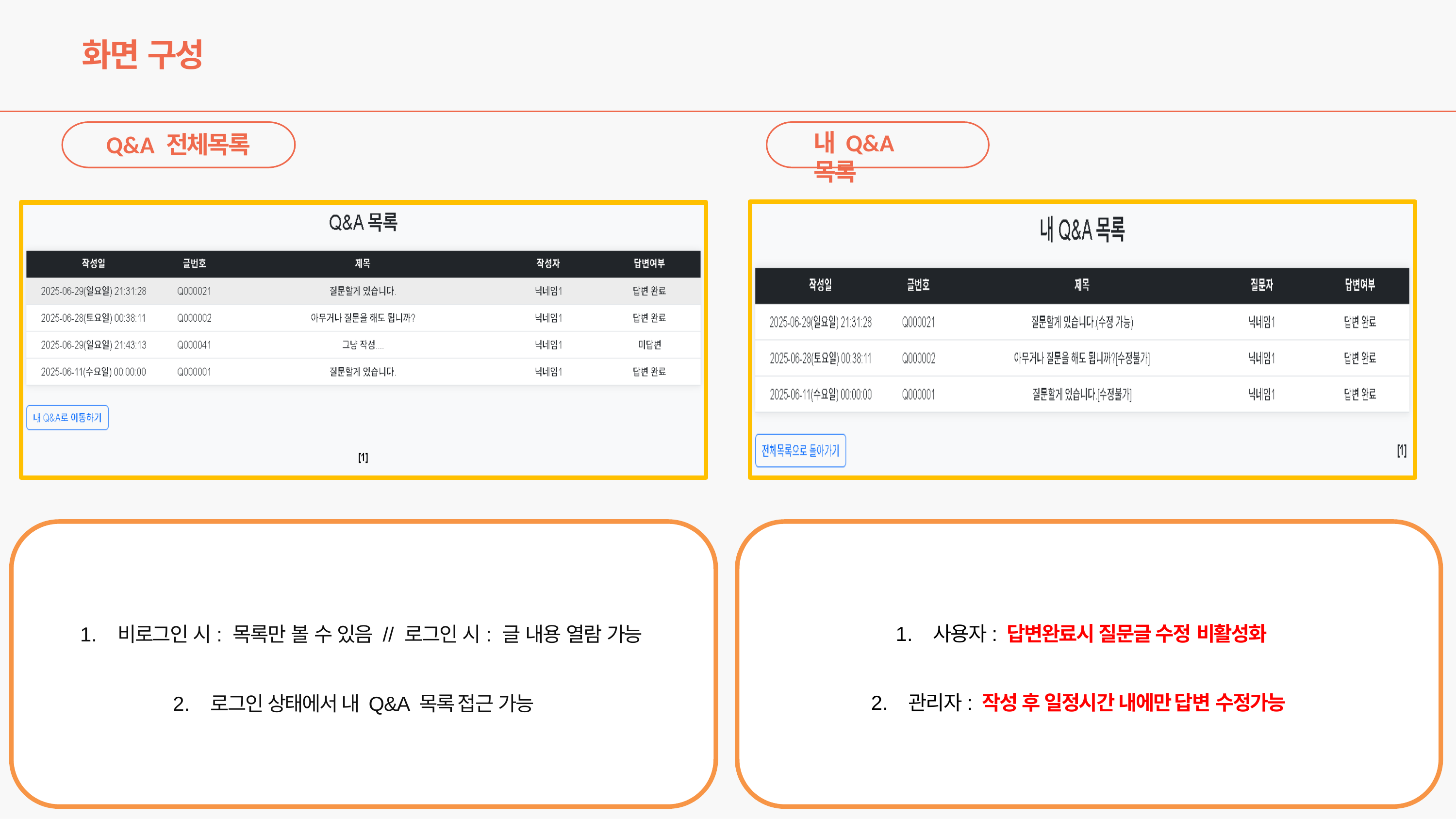

# 화면 구성

내 Q&A 목록
Q&A 전체목록

1.	사용자: 답변완료시 질문글 수정 비활성화
1.	비로그인 시: 목록만 볼 수 있음 // 로그인 시: 글 내용 열람 가능
2.	관리자: 작성 후 일정시간 내에만 답변 수정가능
2.	로그인 상태에서 내 Q&A 목록 접근 가능